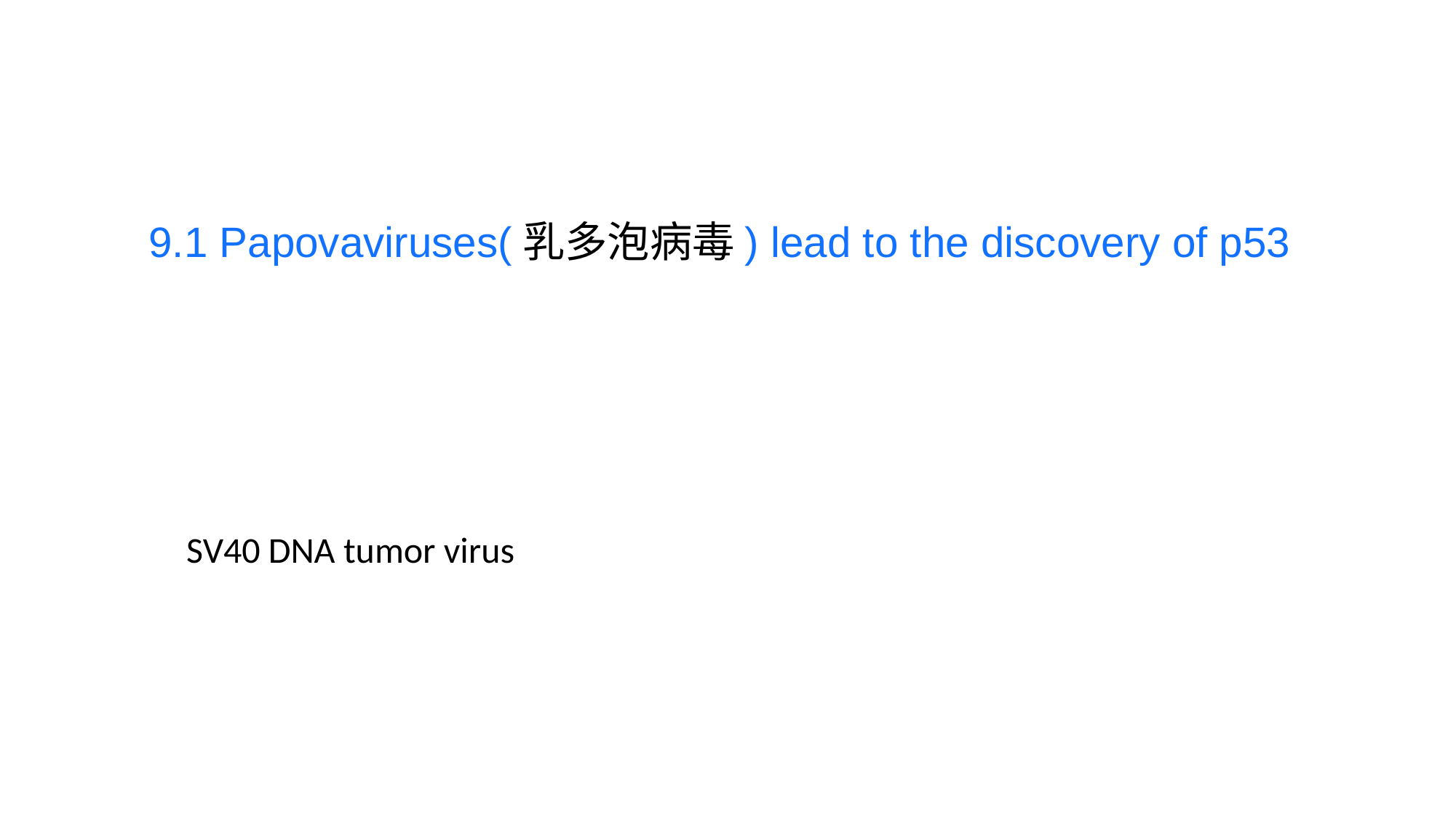

9.1 Papovaviruses(乳多泡病毒) lead to the discovery of p53
SV40 DNA tumor virus